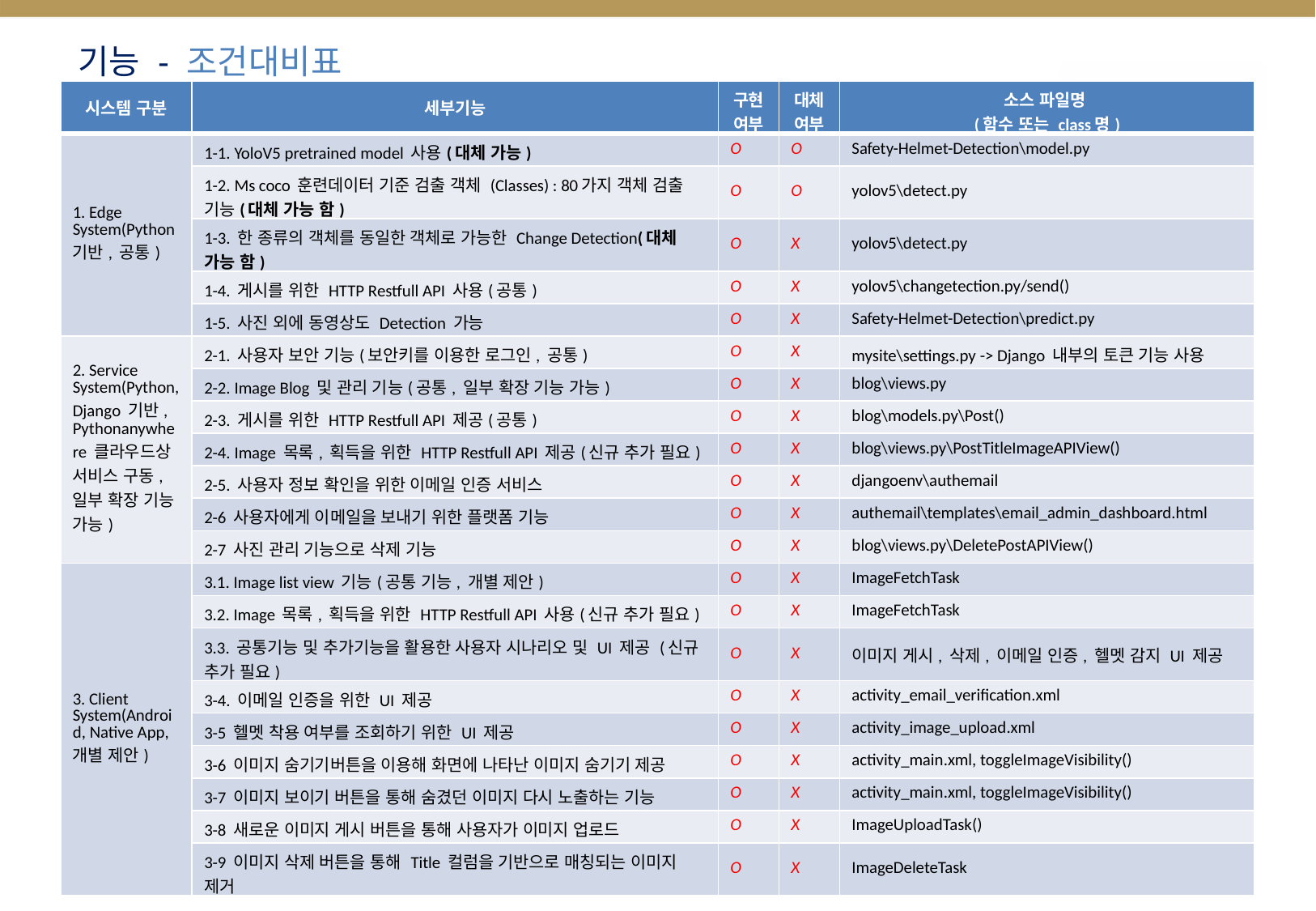

# 기능 - 조건대비표
| 시스템 구분 | 세부기능 | 구현 여부 | 대체 여부 | 소스 파일명 (함수 또는 class명) |
| --- | --- | --- | --- | --- |
| 1. Edge System(Python 기반, 공통) | 1-1. YoloV5 pretrained model 사용(대체 가능) | O | O | Safety-Helmet-Detection\model.py |
|  | 1-2. Ms coco 훈련데이터 기준 검출 객체 (Classes) : 80가지 객체 검출 기능(대체 가능 함) | O | O | yolov5\detect.py |
|  | 1-3. 한 종류의 객체를 동일한 객체로 가능한 Change Detection(대체 가능 함) | O | X | yolov5\detect.py |
|  | 1-4. 게시를 위한 HTTP Restfull API 사용(공통) | O | X | yolov5\changetection.py/send() |
|  | 1-5. 사진 외에 동영상도 Detection 가능 | O | X | Safety-Helmet-Detection\predict.py |
| 2. Service System(Python, Django 기반, Pythonanywhere 클라우드상 서비스 구동, 일부 확장 기능 가능) | 2-1. 사용자 보안 기능(보안키를 이용한 로그인, 공통) | O | X | mysite\settings.py -> Django 내부의 토큰 기능 사용 |
|  | 2-2. Image Blog 및 관리 기능(공통, 일부 확장 기능 가능) | O | X | blog\views.py |
|  | 2-3. 게시를 위한 HTTP Restfull API 제공(공통) | O | X | blog\models.py\Post() |
|  | 2-4. Image 목록, 획득을 위한 HTTP Restfull API 제공(신규 추가 필요) | O | X | blog\views.py\PostTitleImageAPIView() |
|  | 2-5. 사용자 정보 확인을 위한 이메일 인증 서비스 | O | X | djangoenv\authemail |
|  | 2-6 사용자에게 이메일을 보내기 위한 플랫폼 기능 | O | X | authemail\templates\email\_admin\_dashboard.html |
|  | 2-7 사진 관리 기능으로 삭제 기능 | O | X | blog\views.py\DeletePostAPIView() |
| 3. Client System(Android, Native App, 개별 제안) | 3.1. Image list view 기능(공통 기능, 개별 제안) | O | X | ImageFetchTask |
|  | 3.2. Image 목록, 획득을 위한 HTTP Restfull API 사용(신규 추가 필요) | O | X | ImageFetchTask |
|  | 3.3. 공통기능 및 추가기능을 활용한 사용자 시나리오 및 UI 제공 (신규 추가 필요) | O | X | 이미지 게시, 삭제, 이메일 인증, 헬멧 감지 UI 제공 |
|  | 3-4. 이메일 인증을 위한 UI 제공 | O | X | activity\_email\_verification.xml |
|  | 3-5 헬멧 착용 여부를 조회하기 위한 UI 제공 | O | X | activity\_image\_upload.xml |
|  | 3-6 이미지 숨기기버튼을 이용해 화면에 나타난 이미지 숨기기 제공 | O | X | activity\_main.xml, toggleImageVisibility() |
|  | 3-7 이미지 보이기 버튼을 통해 숨겼던 이미지 다시 노출하는 기능 | O | X | activity\_main.xml, toggleImageVisibility() |
|  | 3-8 새로운 이미지 게시 버튼을 통해 사용자가 이미지 업로드 | O | X | ImageUploadTask() |
|  | 3-9 이미지 삭제 버튼을 통해 Title 컬럼을 기반으로 매칭되는 이미지 제거 | O | X | ImageDeleteTask |
Image Processing Lab